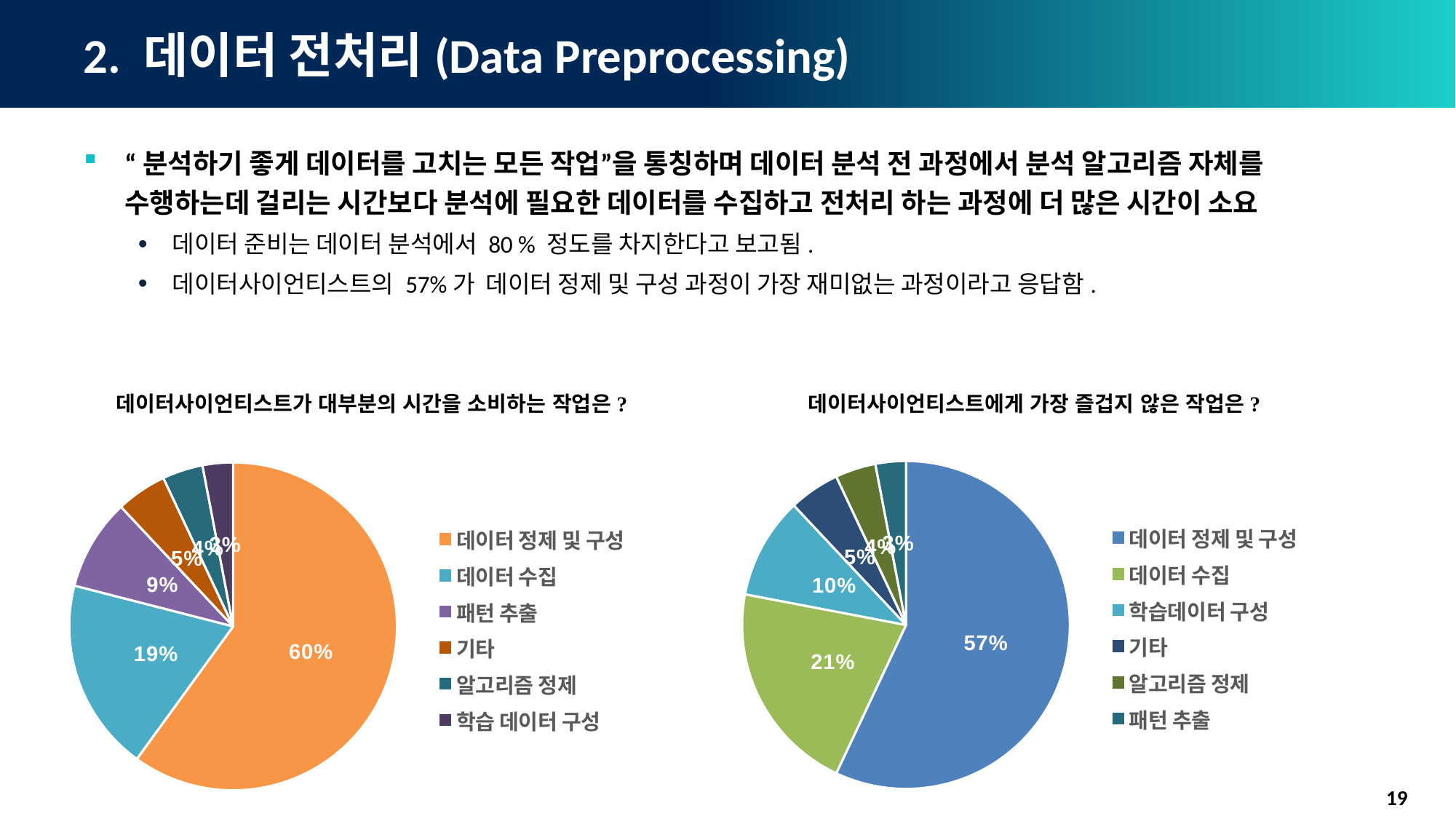

# 2. 데이터 전처리(Data Preprocessing)
“분석하기 좋게 데이터를 고치는 모든 작업”을 통칭하며 데이터 분석 전 과정에서 분석 알고리즘 자체를 수행하는데 걸리는 시간보다 분석에 필요한 데이터를 수집하고 전처리 하는 과정에 더 많은 시간이 소요
데이터 준비는 데이터 분석에서 80 % 정도를 차지한다고 보고됨.
데이터사이언티스트의 57%가  데이터 정제 및 구성 과정이 가장 재미없는 과정이라고 응답함.
데이터사이언티스트가 대부분의 시간을 소비하는 작업은?
데이터사이언티스트에게 가장 즐겁지 않은 작업은?

### Chart

| Category | 세로 막대형2 |
|---|---|
| 데이터 정제 및 구성 | 0.57 |
| 데이터 수집 | 0.21 |
| 학습데이터 구성 | 0.1 |
| 기타 | 0.05 |
| 알고리즘 정제 | 0.04 |
| 패턴 추출 | 0.03 |

### Chart

| Category | 세로 막대형2 |
|---|---|
| 데이터 정제 및 구성 | 0.6 |
| 데이터 수집 | 0.19 |
| 패턴 추출 | 0.09 |
| 기타 | 0.05 |
| 알고리즘 정제 | 0.04 |
| 학습 데이터 구성 | 0.03 |
19